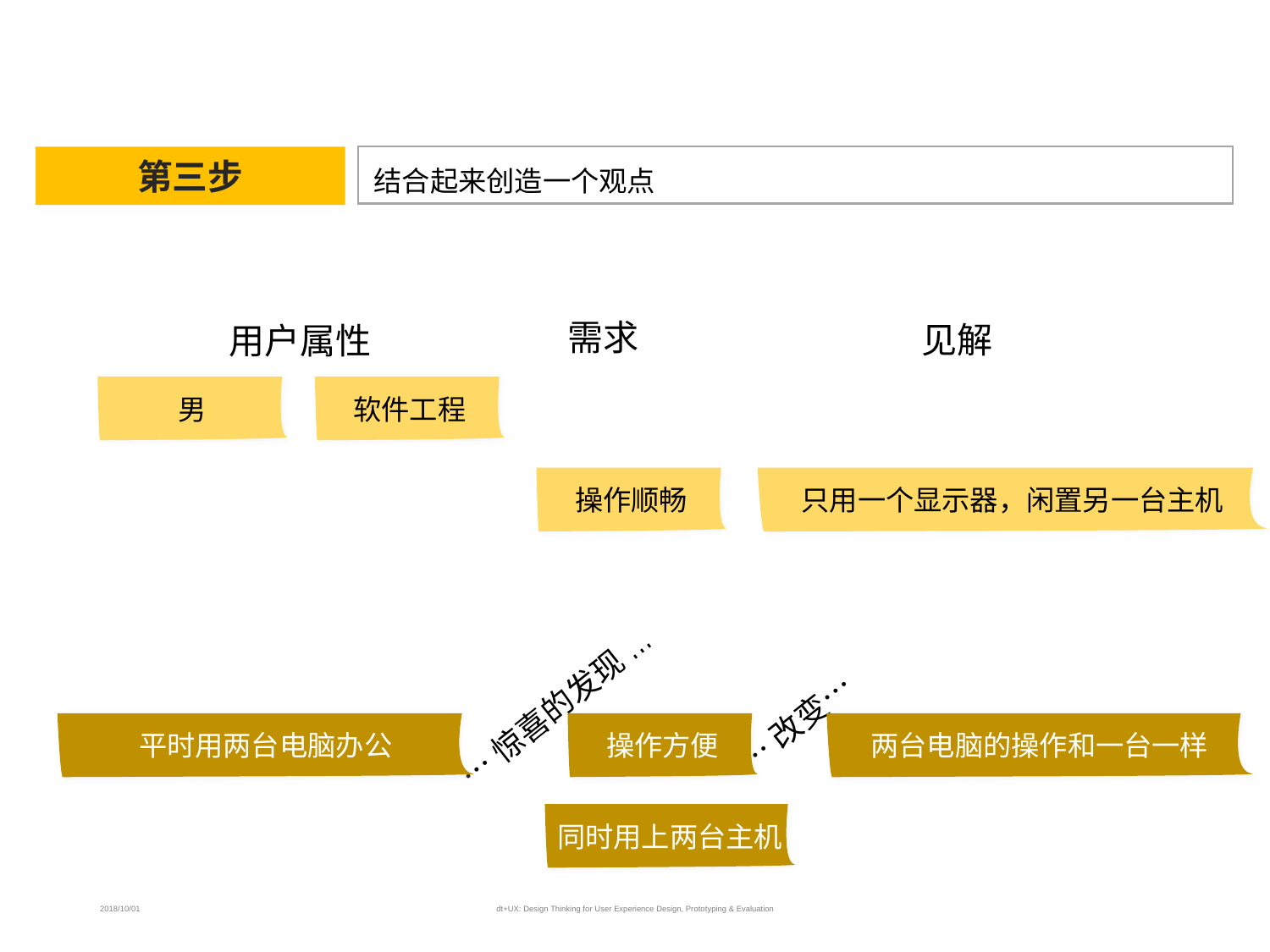

第三步

结合起来创造一个观点
需求
见解
用户属性
男
软件工程
操作顺畅
只用一个显示器，闲置另一台主机
…惊喜的发现...
…改变…
平时用两台电脑办公
操作方便
两台电脑的操作和一台一样
同时用上两台主机
2018/10/01
dt+UX: Design Thinking for User Experience Design, Prototyping & Evaluation
17